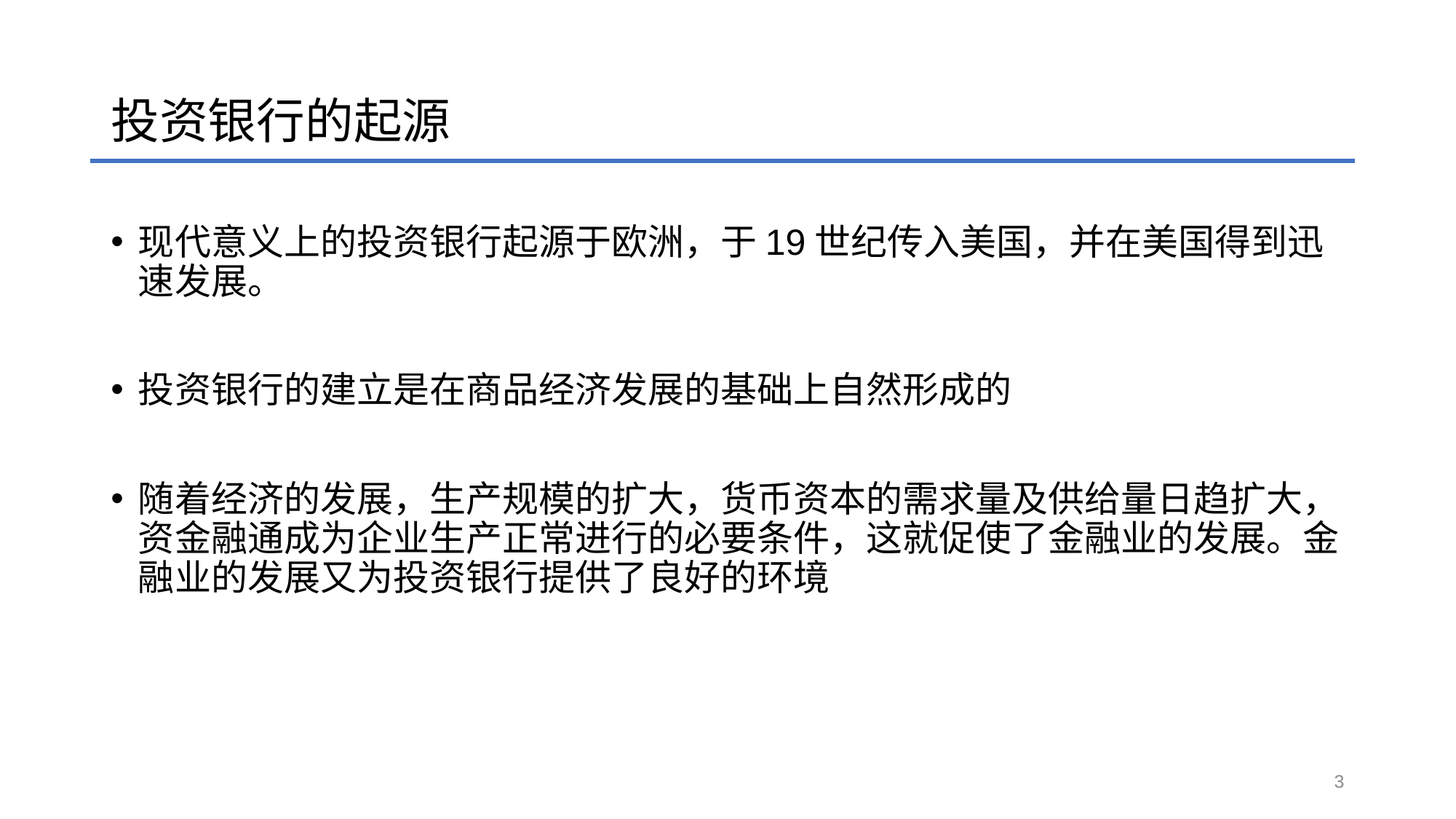

# 投资银行的起源
现代意义上的投资银行起源于欧洲，于19世纪传入美国，并在美国得到迅速发展。

投资银行的建立是在商品经济发展的基础上自然形成的

随着经济的发展，生产规模的扩大，货币资本的需求量及供给量日趋扩大，资金融通成为企业生产正常进行的必要条件，这就促使了金融业的发展。金融业的发展又为投资银行提供了良好的环境

3